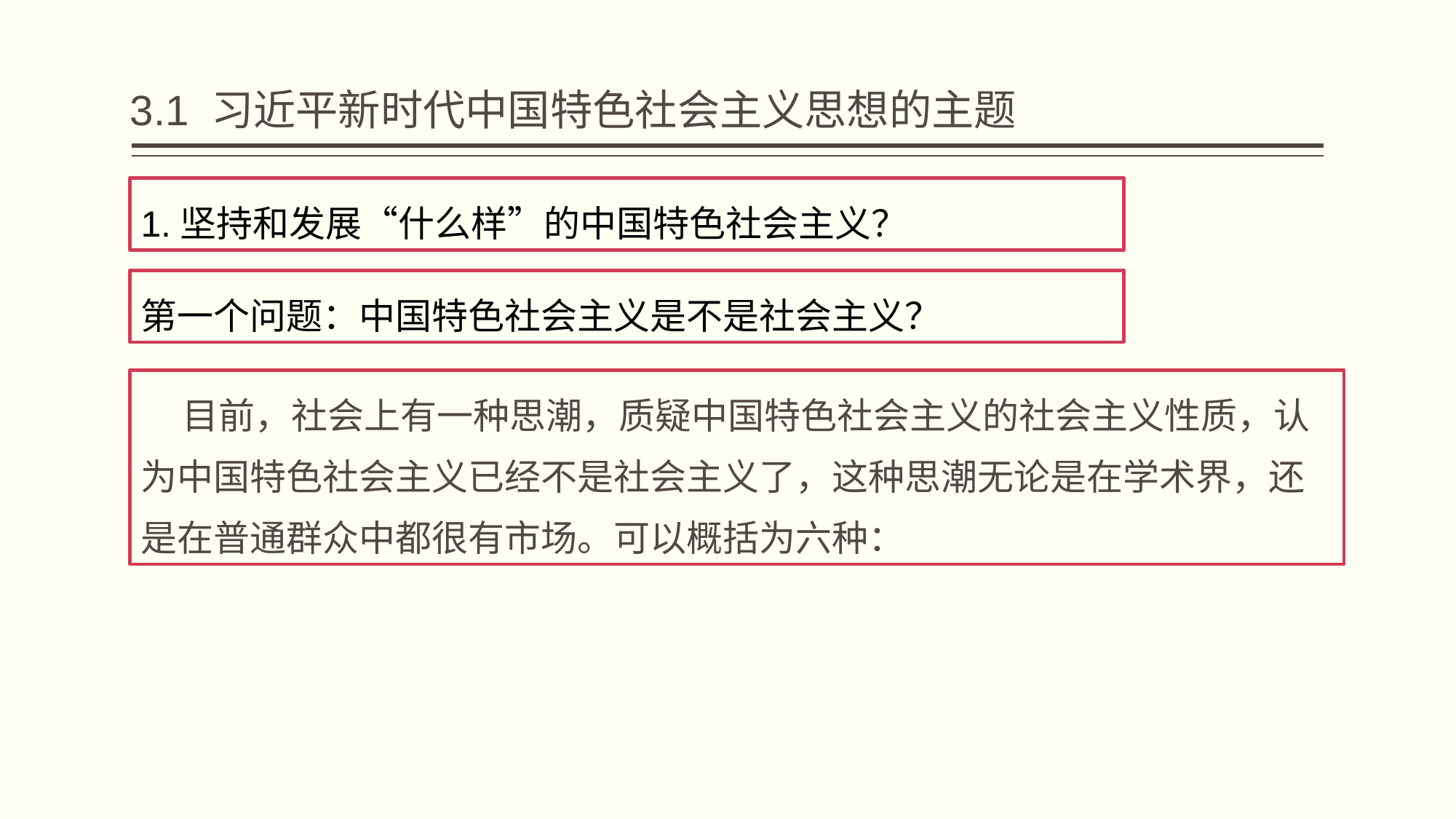

# 3.1 习近平新时代中国特色社会主义思想的主题
1.坚持和发展“什么样”的中国特色社会主义？
第一个问题：中国特色社会主义是不是社会主义？
    目前，社会上有一种思潮，质疑中国特色社会主义的社会主义性质，认为中国特色社会主义已经不是社会主义了，这种思潮无论是在学术界，还是在普通群众中都很有市场。可以概括为六种：